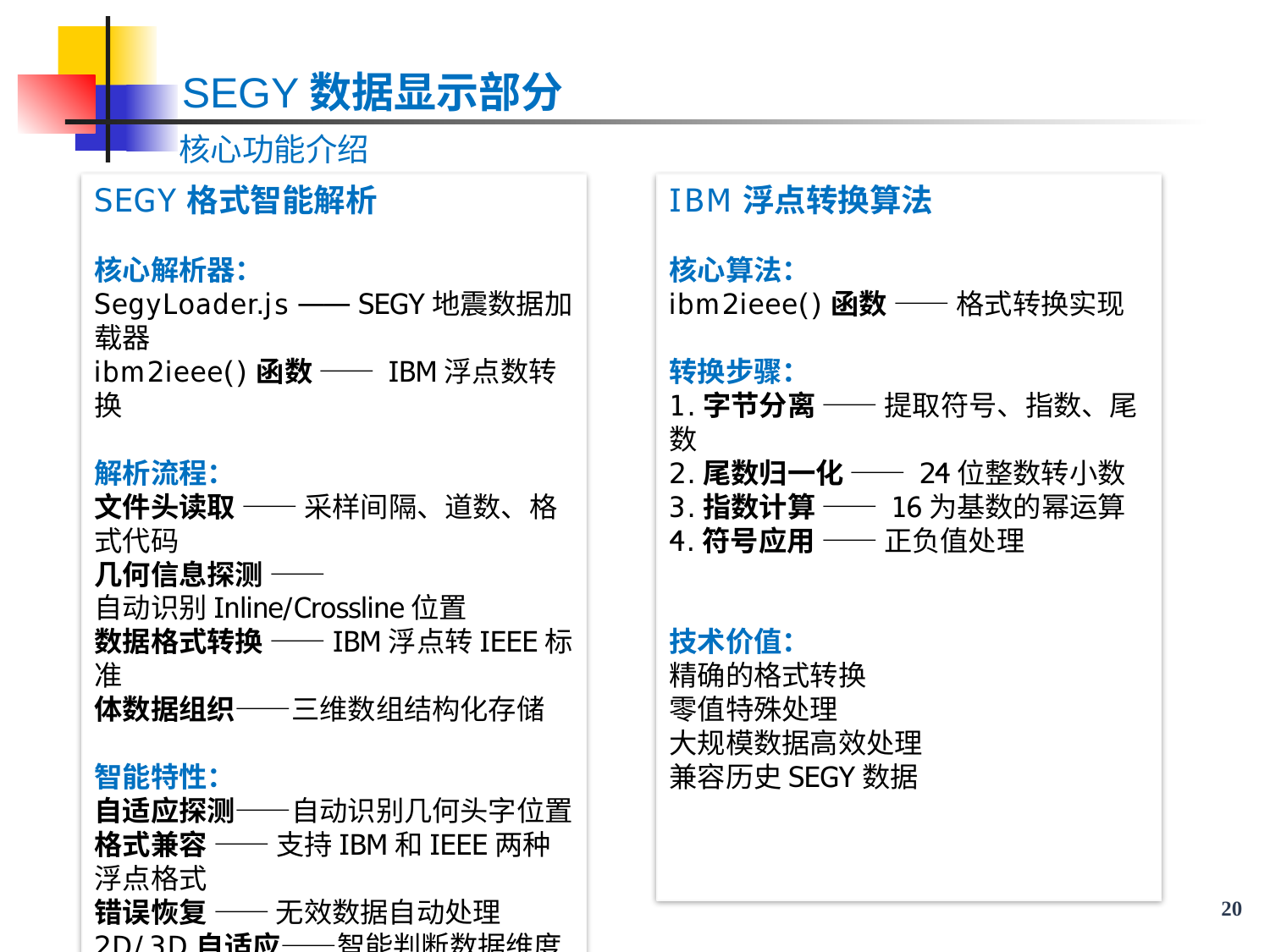

SEGY数据显示部分
        核心功能介绍
SEGY格式智能解析

核心解析器：
SegyLoader.js —— SEGY地震数据加载器
ibm2ieee()函数 —— IBM浮点数转换

解析流程：
文件头读取 —— 采样间隔、道数、格式代码
几何信息探测 —— 自动识别Inline/Crossline位置
数据格式转换 ——IBM浮点转IEEE标准
体数据组织——三维数组结构化存储

智能特性：
自适应探测——自动识别几何头字位置
格式兼容 —— 支持IBM和IEEE两种浮点格式
错误恢复 —— 无效数据自动处理
2D/3D自适应——智能判断数据维度
IBM浮点转换算法

核心算法：
ibm2ieee()函数 —— 格式转换实现

转换步骤：
1.字节分离 —— 提取符号、指数、尾数
2.尾数归一化 —— 24位整数转小数
3.指数计算 —— 16为基数的幂运算
4.符号应用 —— 正负值处理

技术价值：
精确的格式转换
零值特殊处理
大规模数据高效处理
兼容历史SEGY数据